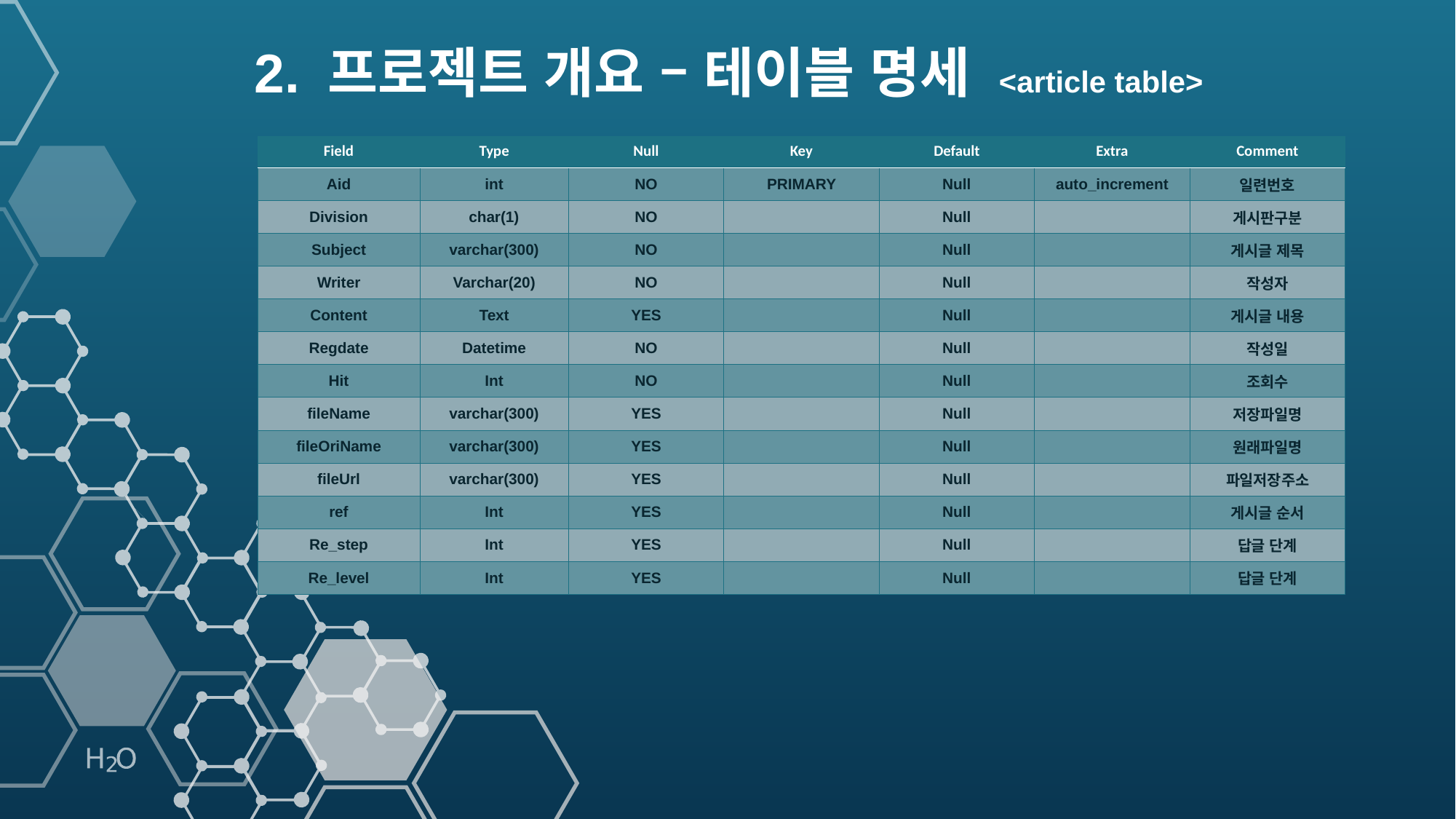

2. 프로젝트 개요 – 테이블 명세 <article table>
| Field | Type | Null | Key | Default | Extra | Comment |
| --- | --- | --- | --- | --- | --- | --- |
| Aid | int | NO | PRIMARY | Null | auto\_increment | 일련번호 |
| Division | char(1) | NO |  | Null |  | 게시판구분 |
| Subject | varchar(300) | NO |  | Null |  | 게시글 제목 |
| Writer | Varchar(20) | NO |  | Null |  | 작성자 |
| Content | Text | YES |  | Null |  | 게시글 내용 |
| Regdate | Datetime | NO |  | Null |  | 작성일 |
| Hit | Int | NO |  | Null |  | 조회수 |
| fileName | varchar(300) | YES |  | Null |  | 저장파일명 |
| fileOriName | varchar(300) | YES |  | Null |  | 원래파일명 |
| fileUrl | varchar(300) | YES |  | Null |  | 파일저장주소 |
| ref | Int | YES |  | Null |  | 게시글 순서 |
| Re\_step | Int | YES |  | Null |  | 답글 단계 |
| Re\_level | Int | YES |  | Null |  | 답글 단계 |